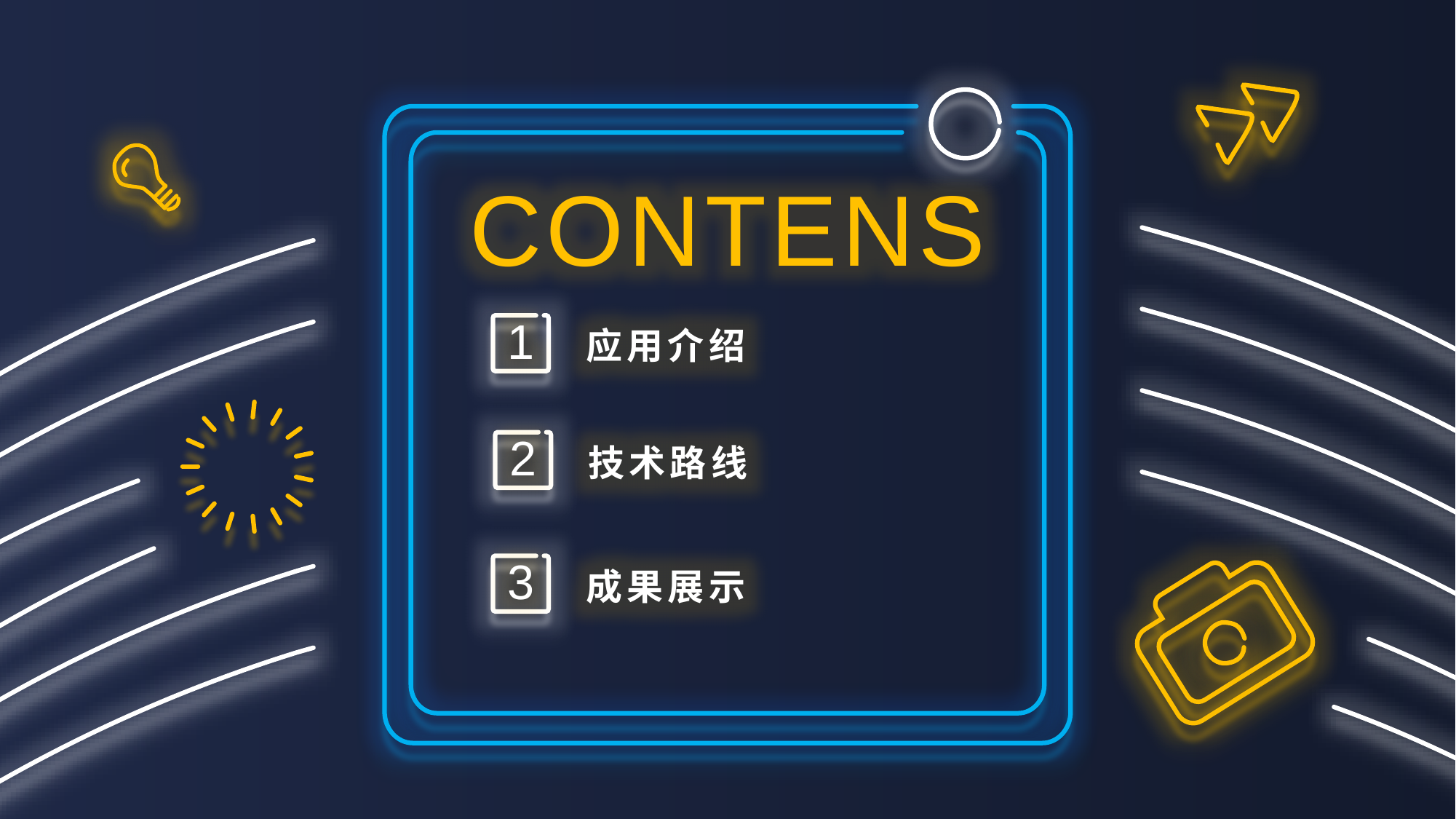

CONTENS

1

应用介绍

2

技术路线

3

成果展示